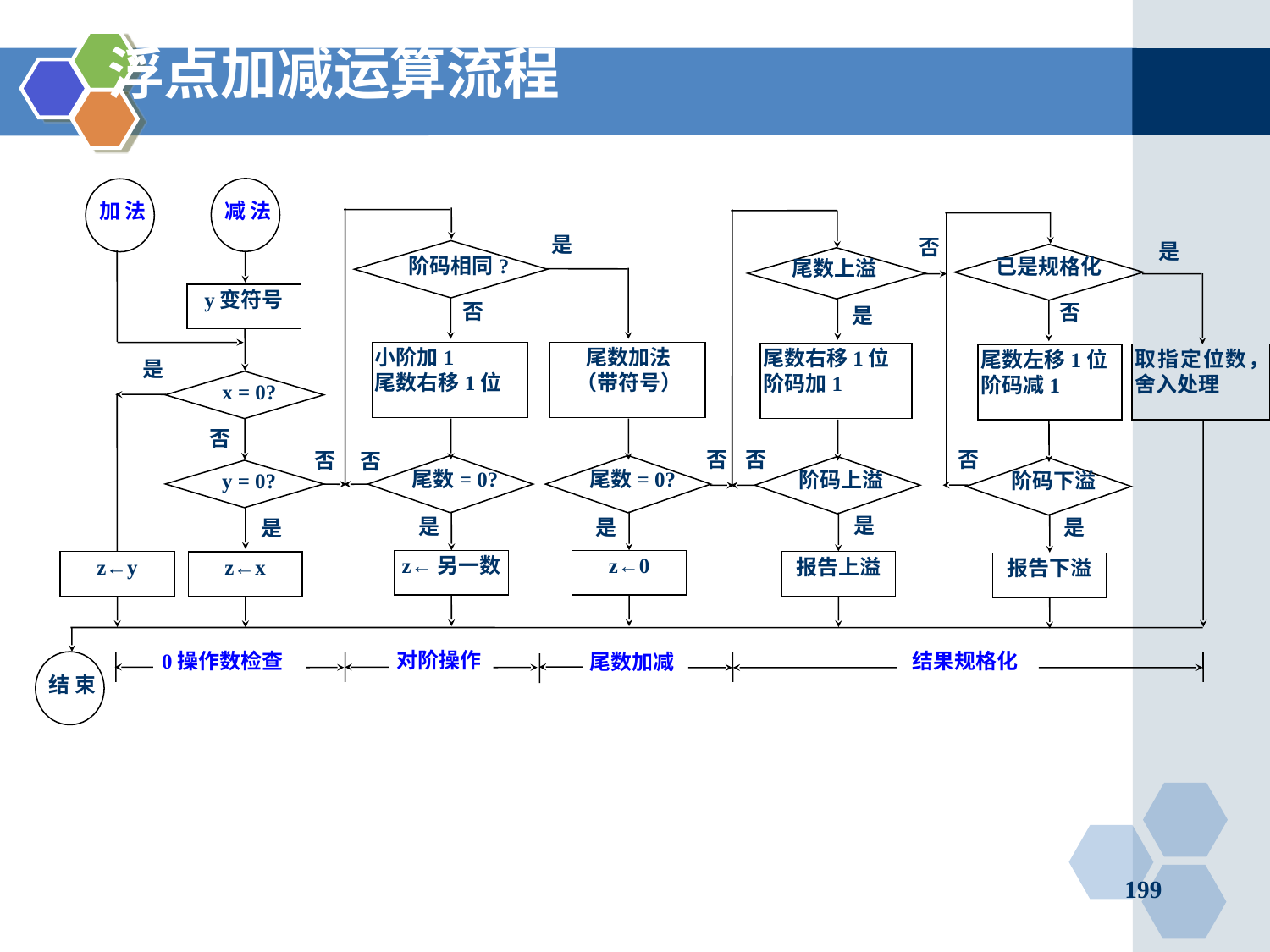

# 浮点加减运算流程

减 法
加 法

是
否
是

阶码相同?

已是规格化
尾数上溢

y变符号
否
否

是

小阶加1
尾数右移1位
尾数加法
（带符号）

尾数右移1位
阶码加1
取指定位数，舍入处理
尾数左移1位
阶码减1
是

x = 0?

否
否
否
否
否
否

y = 0?
尾数= 0?
尾数= 0?
阶码上溢
阶码下溢

是
是

是
是

是

z←另一数
z←0
z←y
报告上溢
z←x
报告下溢

对阶操作
结果规格化
0操作数检查
尾数加减

结 束
199